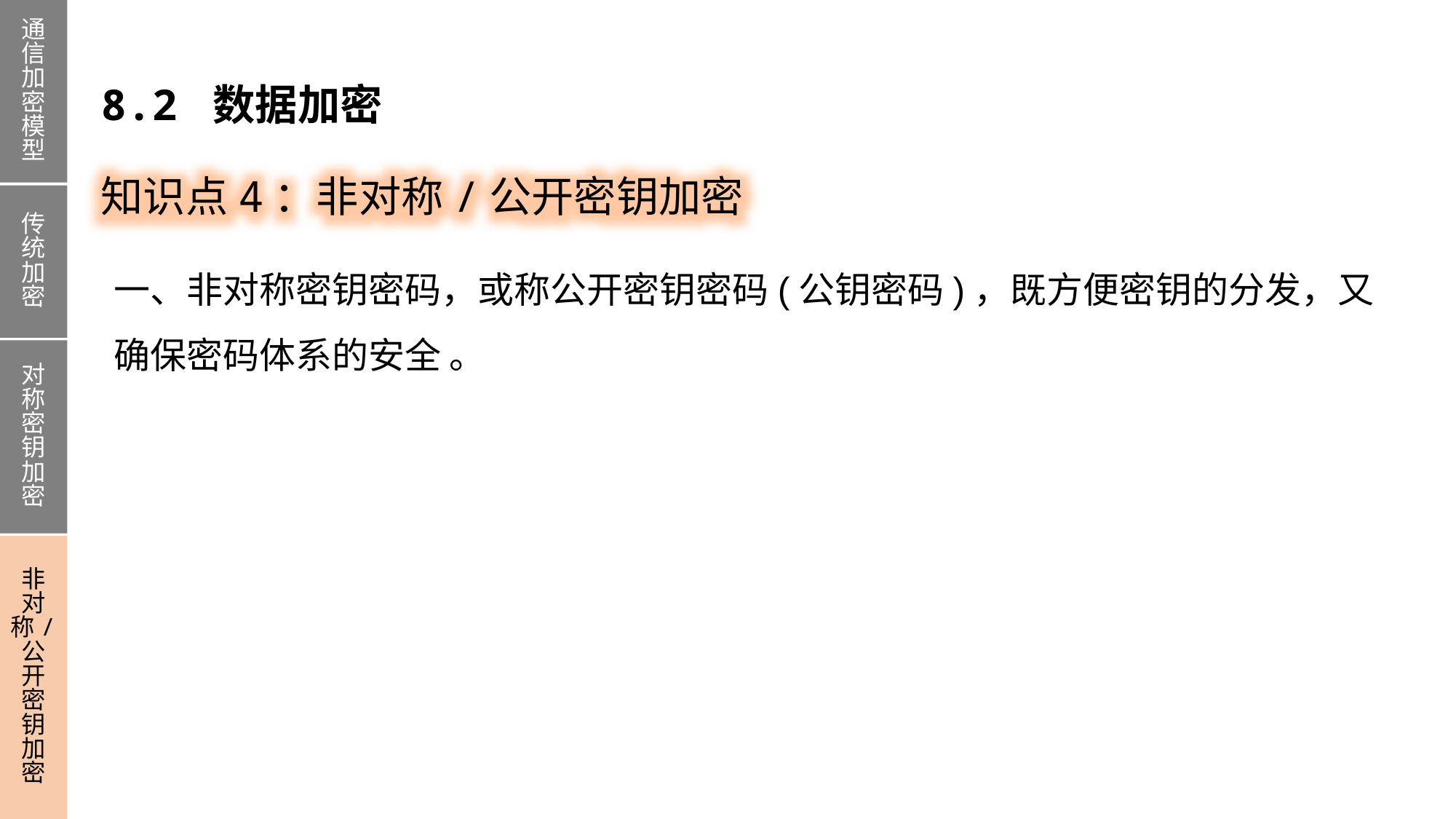

通信加密模型
传统加密
对称密钥加密
非对称/公开密钥加密
8.2 数据加密
知识点4：非对称/公开密钥加密
一、非对称密钥密码，或称公开密钥密码(公钥密码)，既方便密钥的分发，又确保密码体系的安全 。